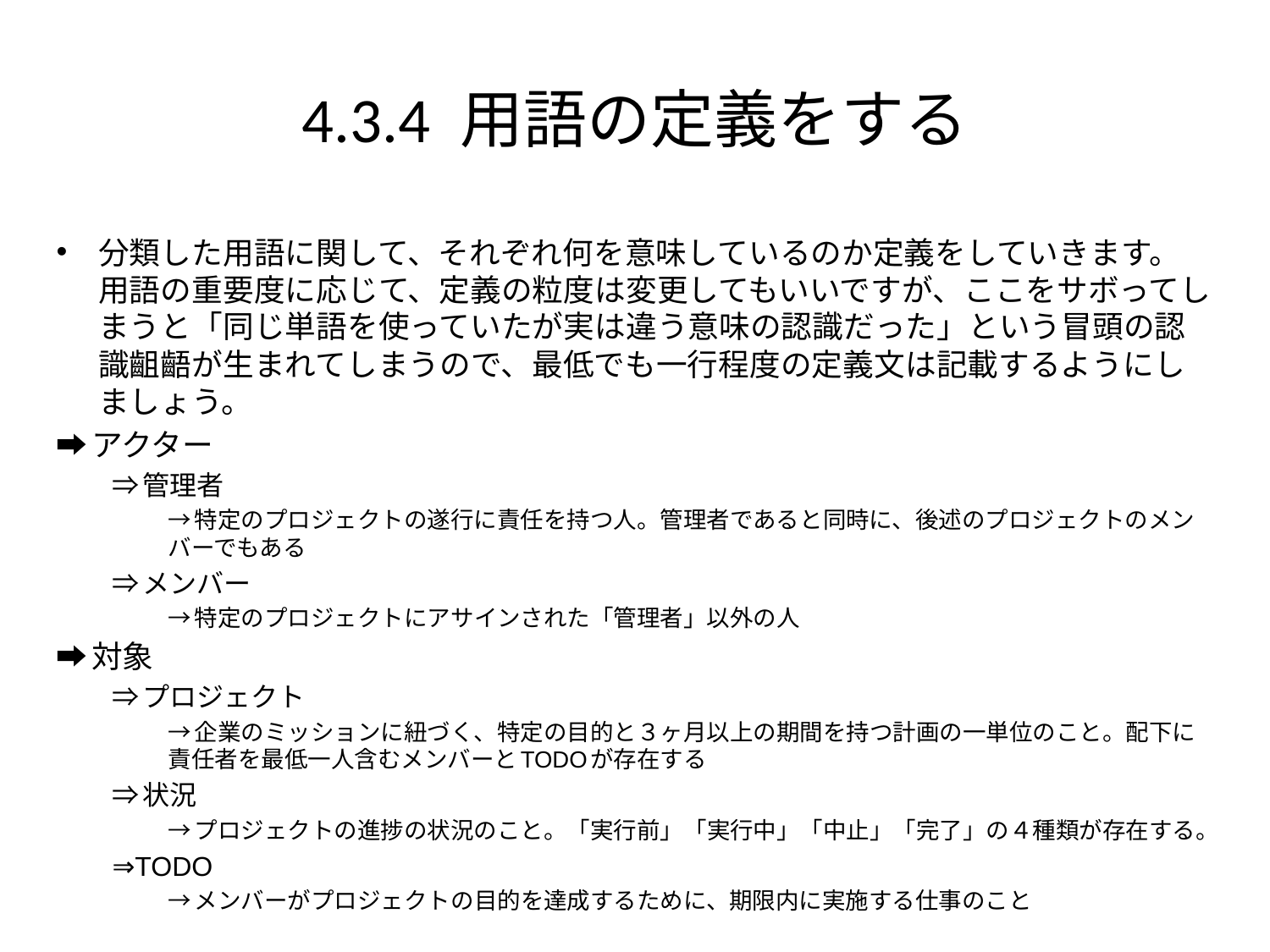

# 4.3.4 用語の定義をする
分類した用語に関して、それぞれ何を意味しているのか定義をしていきます。
用語の重要度に応じて、定義の粒度は変更してもいいですが、ここをサボってしまうと「同じ単語を使っていたが実は違う意味の認識だった」という冒頭の認識齟齬が生まれてしまうので、最低でも一行程度の定義文は記載するようにしましょう。
➡アクター
⇒管理者
→特定のプロジェクトの遂行に責任を持つ人。管理者であると同時に、後述のプロジェクトのメンバーでもある
⇒メンバー
→特定のプロジェクトにアサインされた「管理者」以外の人
➡対象
⇒プロジェクト
→企業のミッションに紐づく、特定の目的と３ヶ月以上の期間を持つ計画の一単位のこと。配下に責任者を最低一人含むメンバーとTODOが存在する
⇒状況
→プロジェクトの進捗の状況のこと。「実行前」「実行中」「中止」「完了」の４種類が存在する。
⇒TODO
→メンバーがプロジェクトの目的を達成するために、期限内に実施する仕事のこと